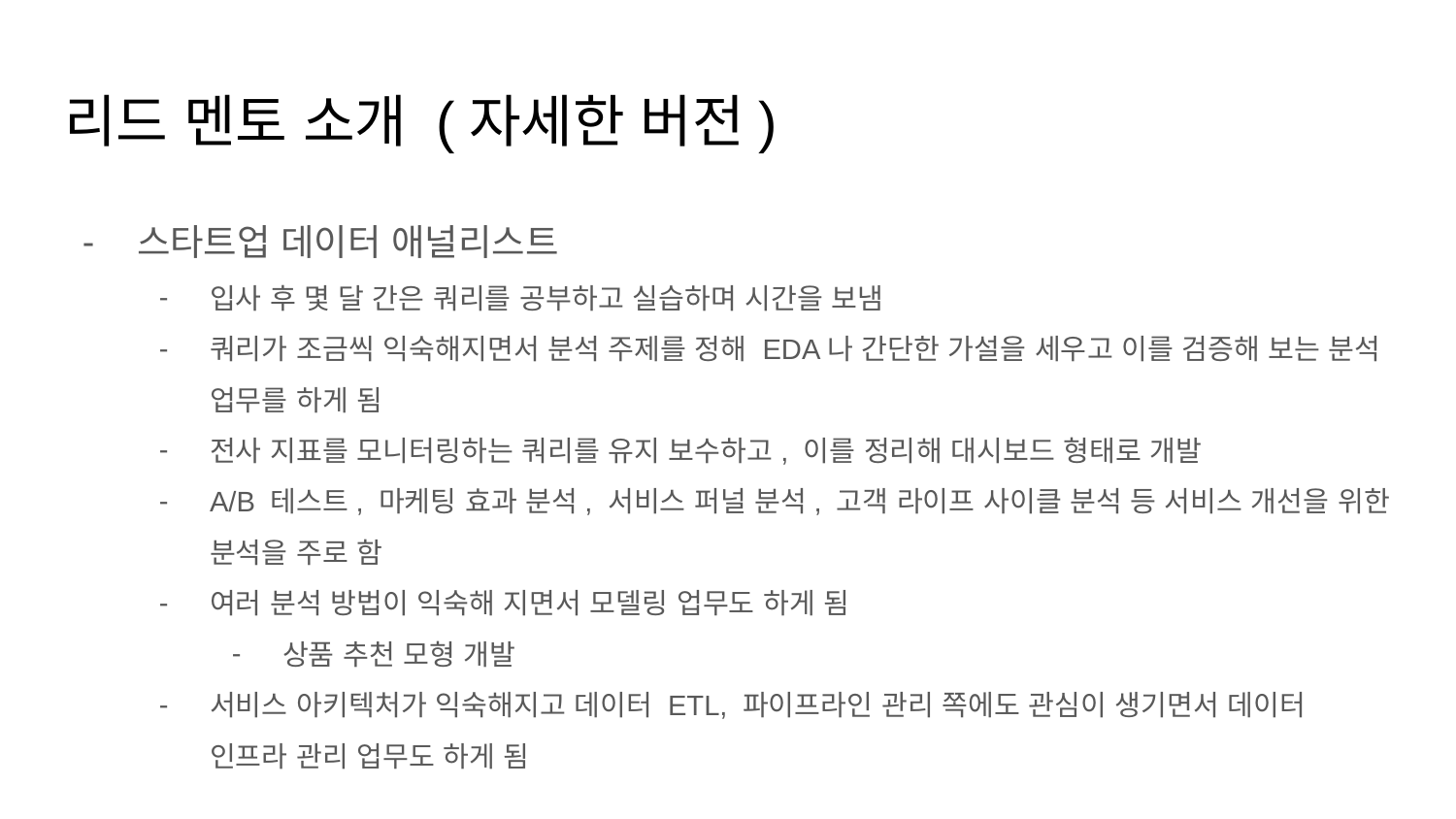

# 리드 멘토 소개 (자세한 버전)
스타트업 데이터 애널리스트
입사 후 몇 달 간은 쿼리를 공부하고 실습하며 시간을 보냄
쿼리가 조금씩 익숙해지면서 분석 주제를 정해 EDA나 간단한 가설을 세우고 이를 검증해 보는 분석 업무를 하게 됨
전사 지표를 모니터링하는 쿼리를 유지 보수하고, 이를 정리해 대시보드 형태로 개발
A/B 테스트, 마케팅 효과 분석, 서비스 퍼널 분석, 고객 라이프 사이클 분석 등 서비스 개선을 위한 분석을 주로 함
여러 분석 방법이 익숙해 지면서 모델링 업무도 하게 됨
상품 추천 모형 개발
서비스 아키텍처가 익숙해지고 데이터 ETL, 파이프라인 관리 쪽에도 관심이 생기면서 데이터 인프라 관리 업무도 하게 됨